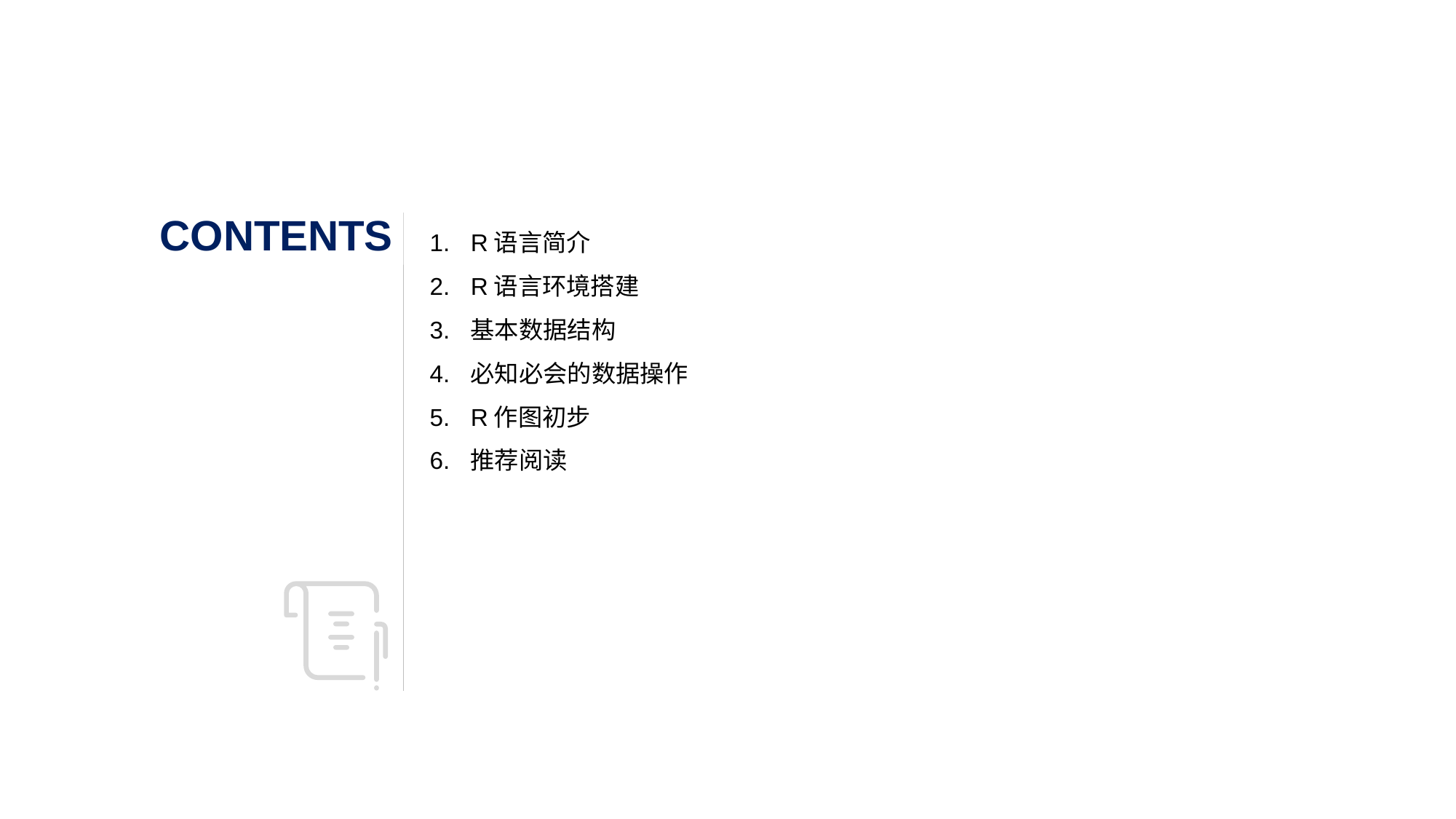

CONTENTS
R语言简介
R语言环境搭建
基本数据结构
必知必会的数据操作
R作图初步
推荐阅读